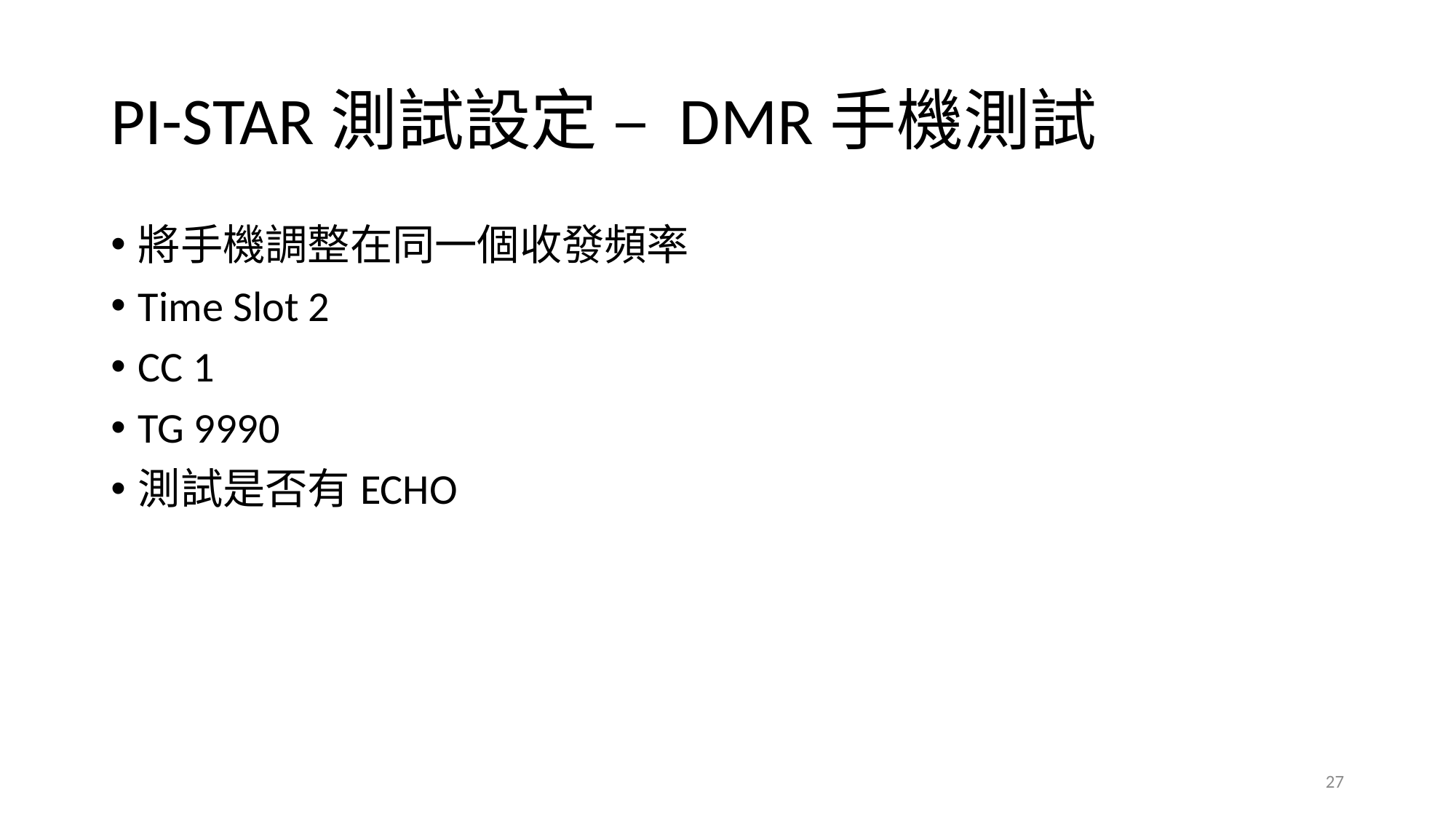

# PI-STAR測試設定 – DMR手機測試
將手機調整在同一個收發頻率
Time Slot 2
CC 1
TG 9990
測試是否有ECHO
27